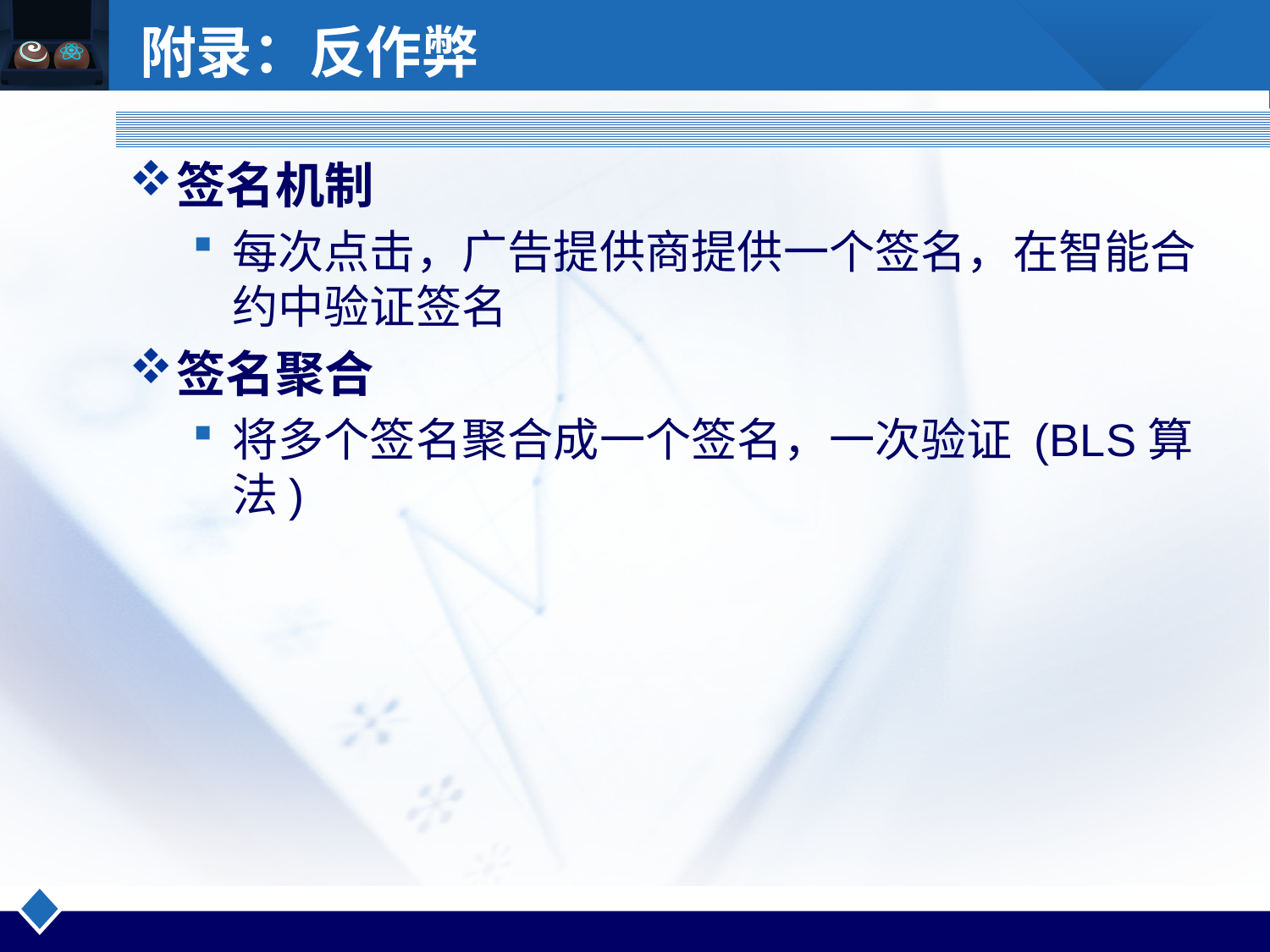

# 附录：反作弊
签名机制
每次点击，广告提供商提供一个签名，在智能合约中验证签名
签名聚合
将多个签名聚合成一个签名，一次验证 (BLS算法)